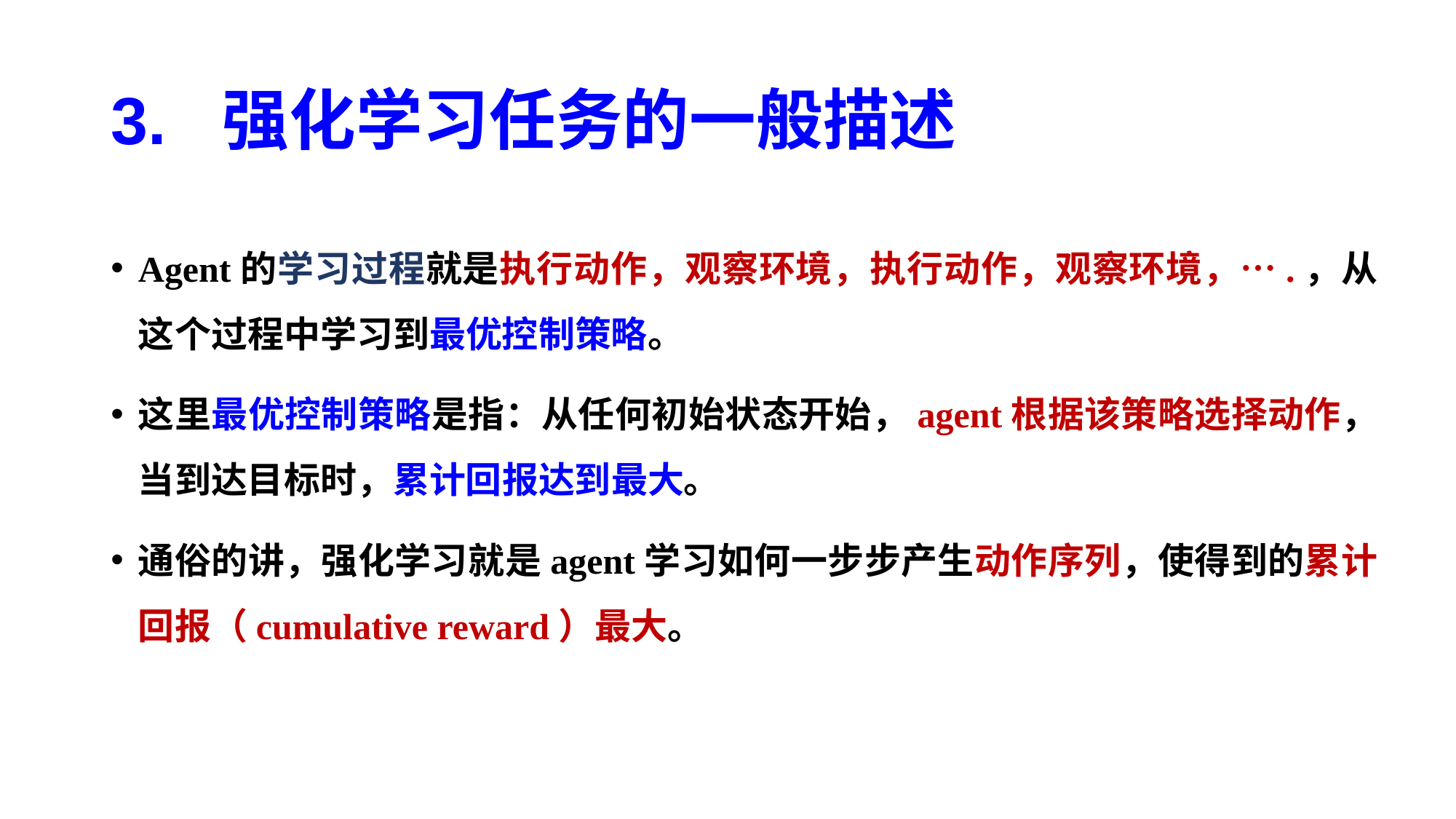

# 3. 强化学习任务的一般描述
Agent的学习过程就是执行动作，观察环境，执行动作，观察环境，….，从这个过程中学习到最优控制策略。
这里最优控制策略是指：从任何初始状态开始，agent根据该策略选择动作，当到达目标时，累计回报达到最大。
通俗的讲，强化学习就是agent学习如何一步步产生动作序列，使得到的累计回报（cumulative reward）最大。